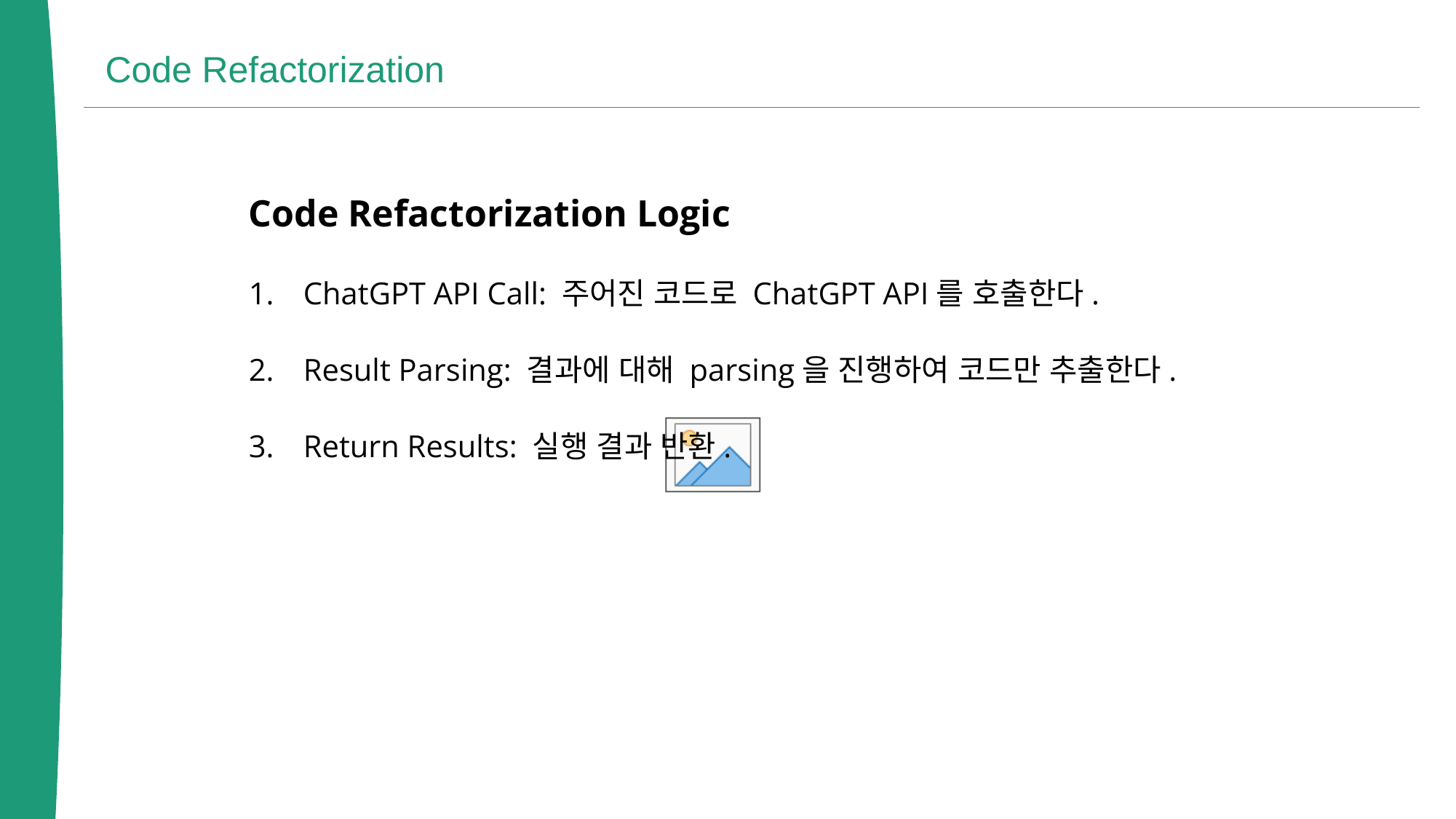

Code Refactorization
Code Refactorization Logic
ChatGPT API Call: 주어진 코드로 ChatGPT API를 호출한다.
Result Parsing: 결과에 대해 parsing을 진행하여 코드만 추출한다.
Return Results: 실행 결과 반환.